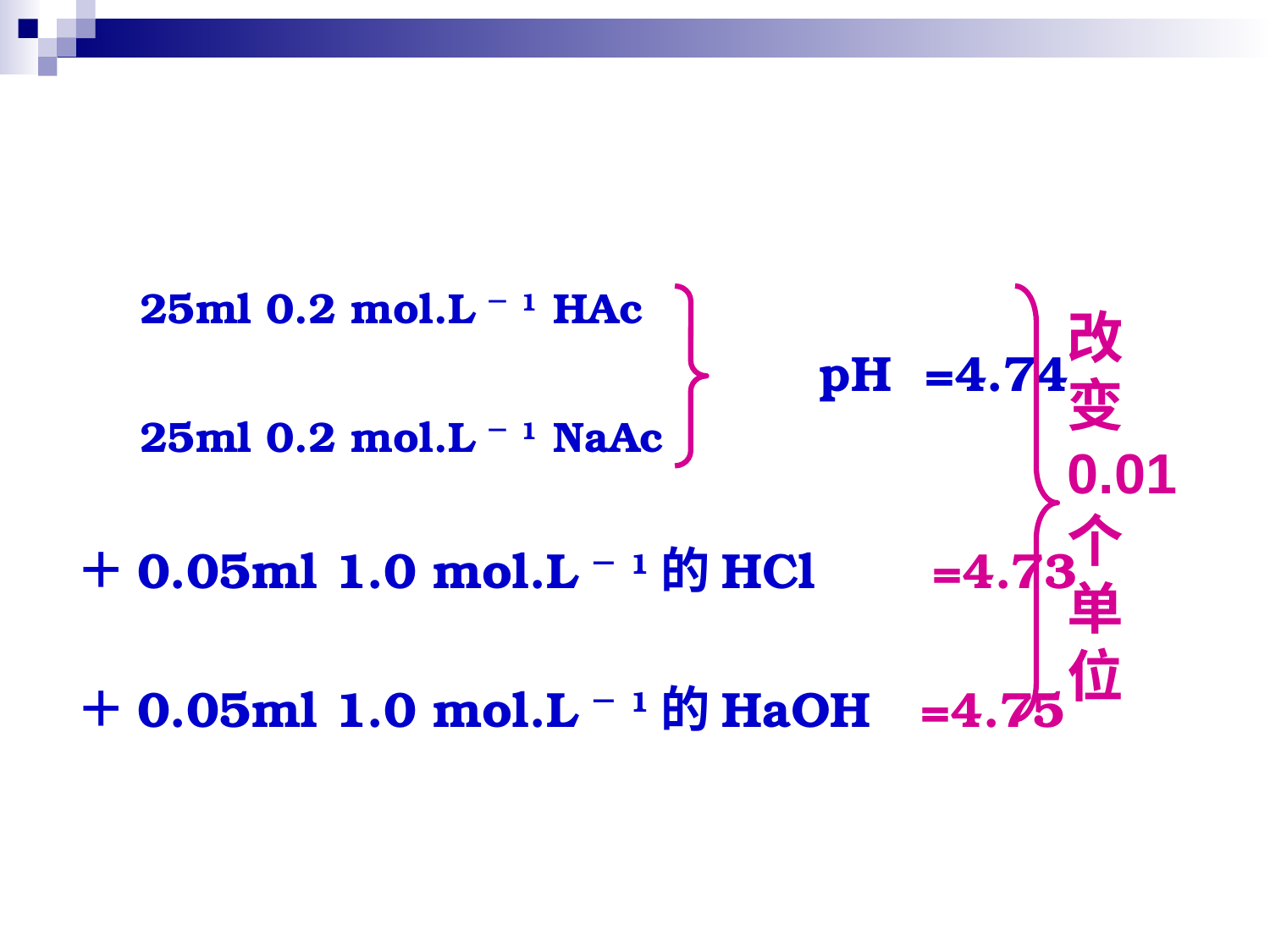

25ml 0.2 mol.L－1  HAc
    	                                  pH  =4.74
25ml 0.2 mol.L－1  NaAc

＋0.05ml 1.0 mol.L－1的HCl       =4.73

＋0.05ml 1.0 mol.L－1的HaOH   =4.75

改
变
0.01个
单
位